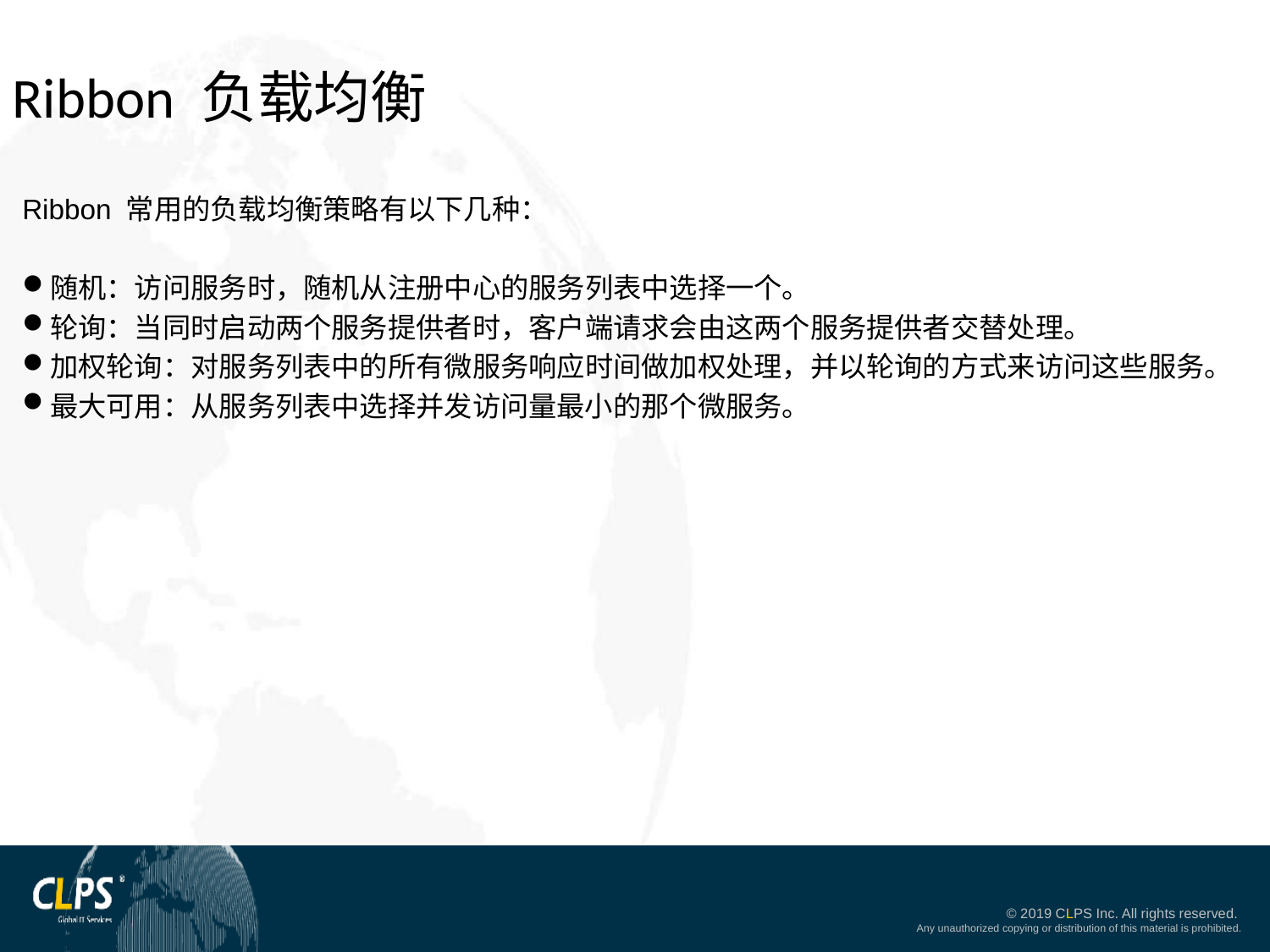

Ribbon 负载均衡

Ribbon 常用的负载均衡策略有以下几种：

随机：访问服务时，随机从注册中心的服务列表中选择一个。
轮询：当同时启动两个服务提供者时，客户端请求会由这两个服务提供者交替处理。
加权轮询：对服务列表中的所有微服务响应时间做加权处理，并以轮询的方式来访问这些服务。
最大可用：从服务列表中选择并发访问量最小的那个微服务。
28